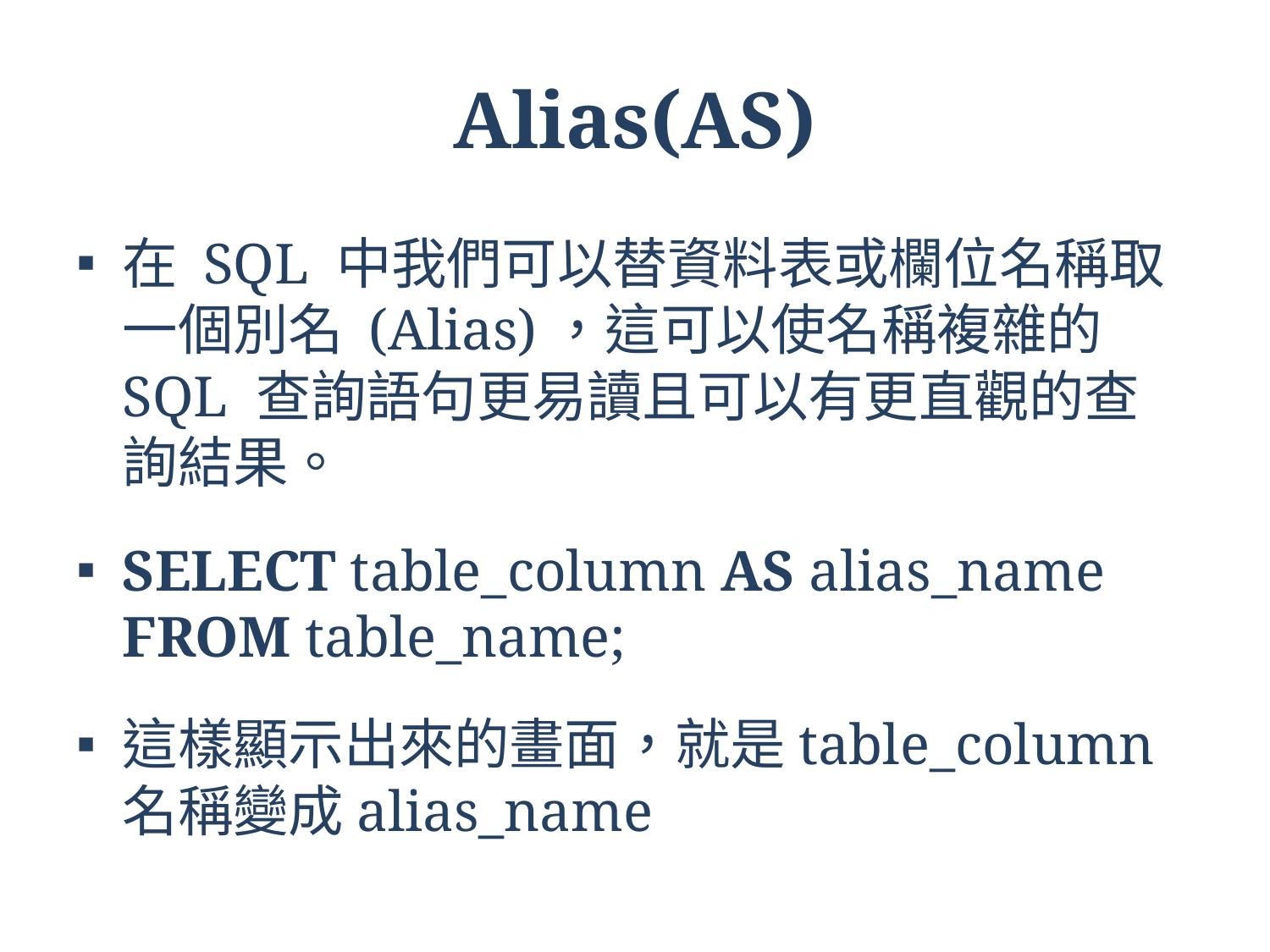

# Alias(AS)
在 SQL 中我們可以替資料表或欄位名稱取一個別名 (Alias)，這可以使名稱複雜的 SQL 查詢語句更易讀且可以有更直觀的查詢結果。
SELECT table_column AS alias_name FROM table_name;
這樣顯示出來的畫面，就是table_column名稱變成alias_name